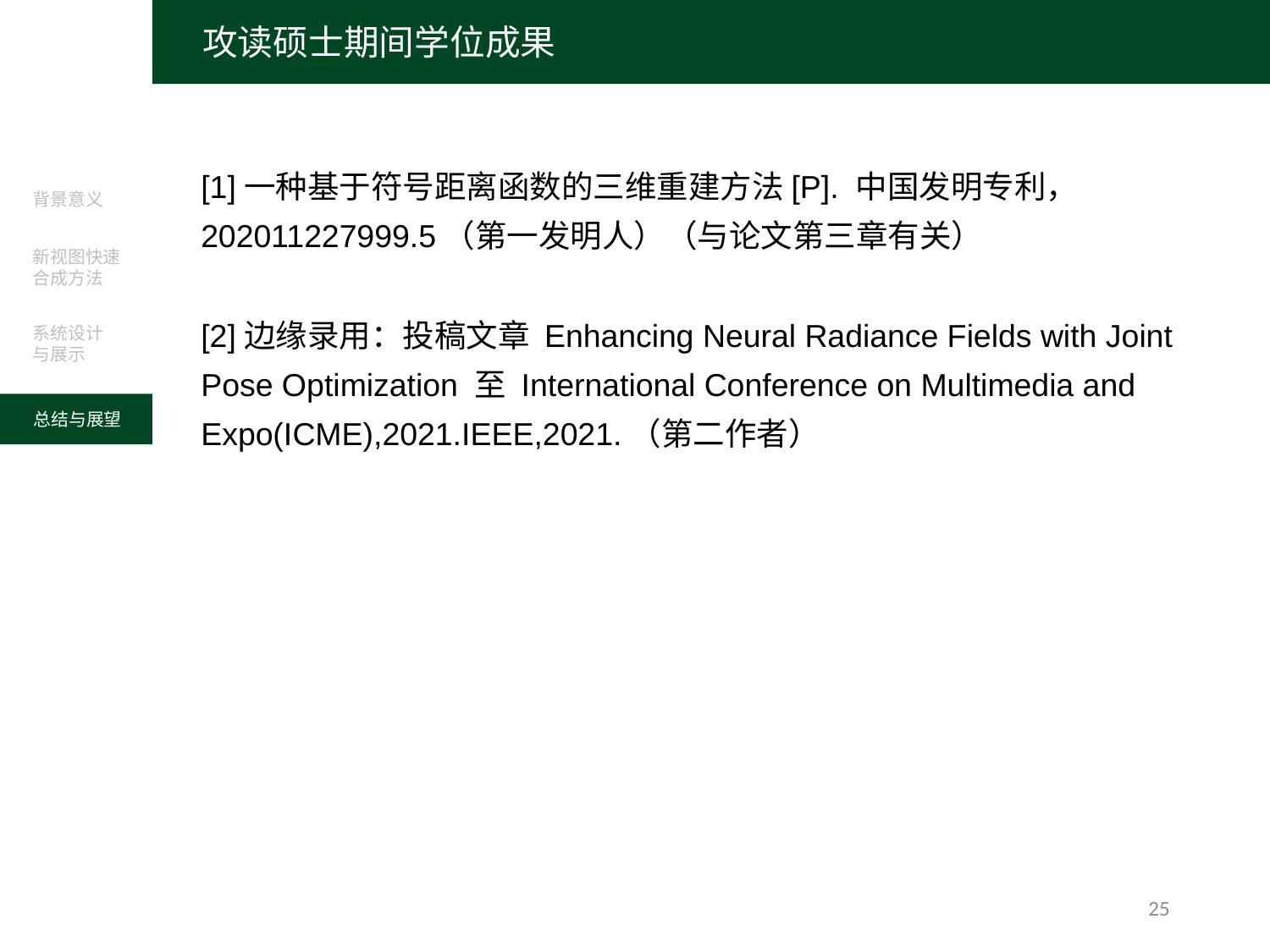

攻读硕士期间学位成果
[1]一种基于符号距离函数的三维重建方法[P]. 中国发明专利， 202011227999.5（第一发明人）（与论文第三章有关）

[2]边缘录用：投稿文章 Enhancing Neural Radiance Fields with Joint Pose Optimization 至 International Conference on Multimedia and Expo(ICME),2021.IEEE,2021.（第二作者）

背景意义
新视图快速
合成方法
系统设计
与展示

总结与展望
25